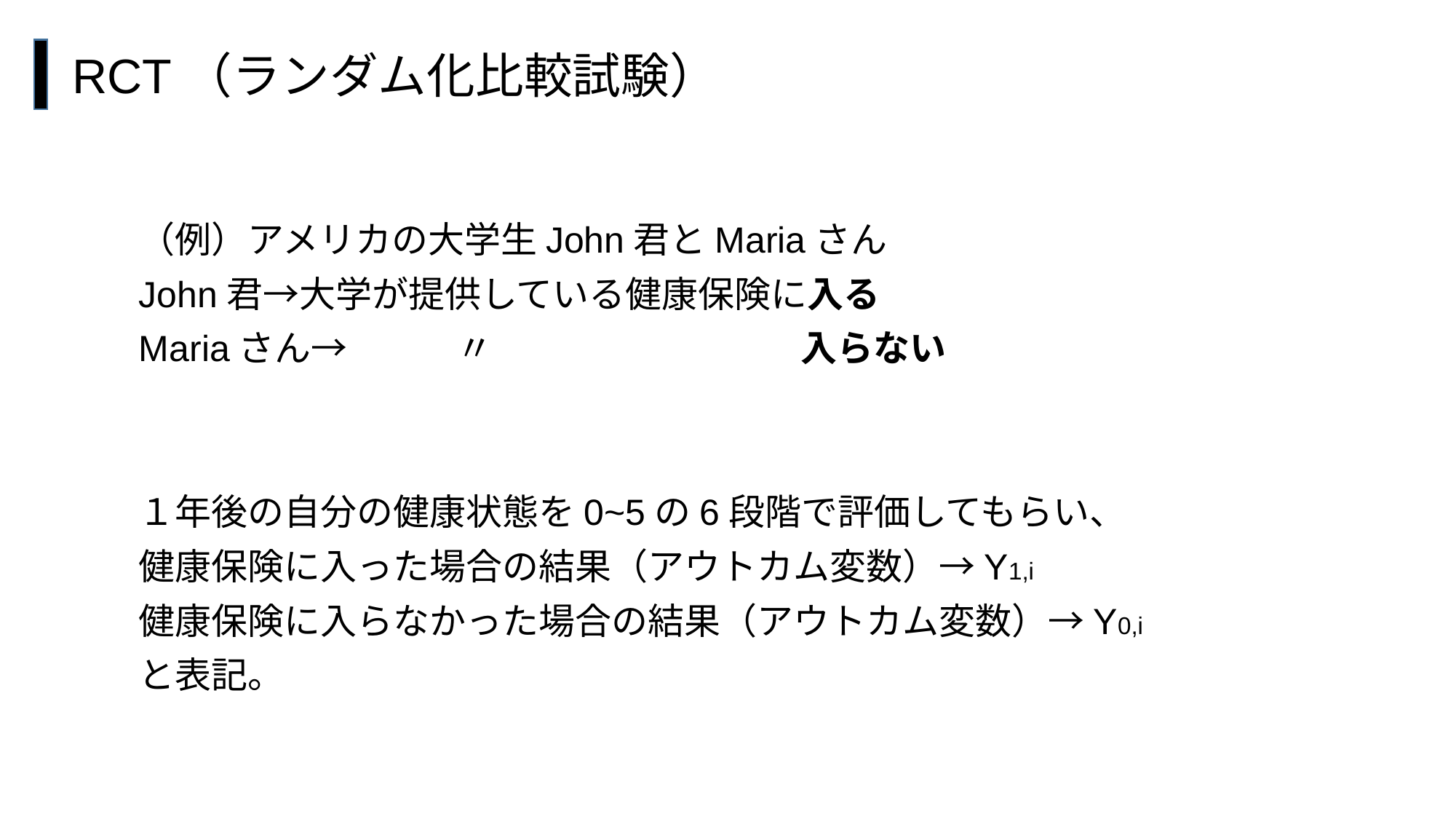

RCT（ランダム化比較試験）
#
（例）アメリカの大学生John君とMariaさん
John君→大学が提供している健康保険に入る
Mariaさん→　　　〃　　　　　　　　  入らない

１年後の自分の健康状態を0~5の6段階で評価してもらい、
健康保険に入った場合の結果（アウトカム変数）→Y1,i
健康保険に入らなかった場合の結果（アウトカム変数）→Y0,i
と表記。